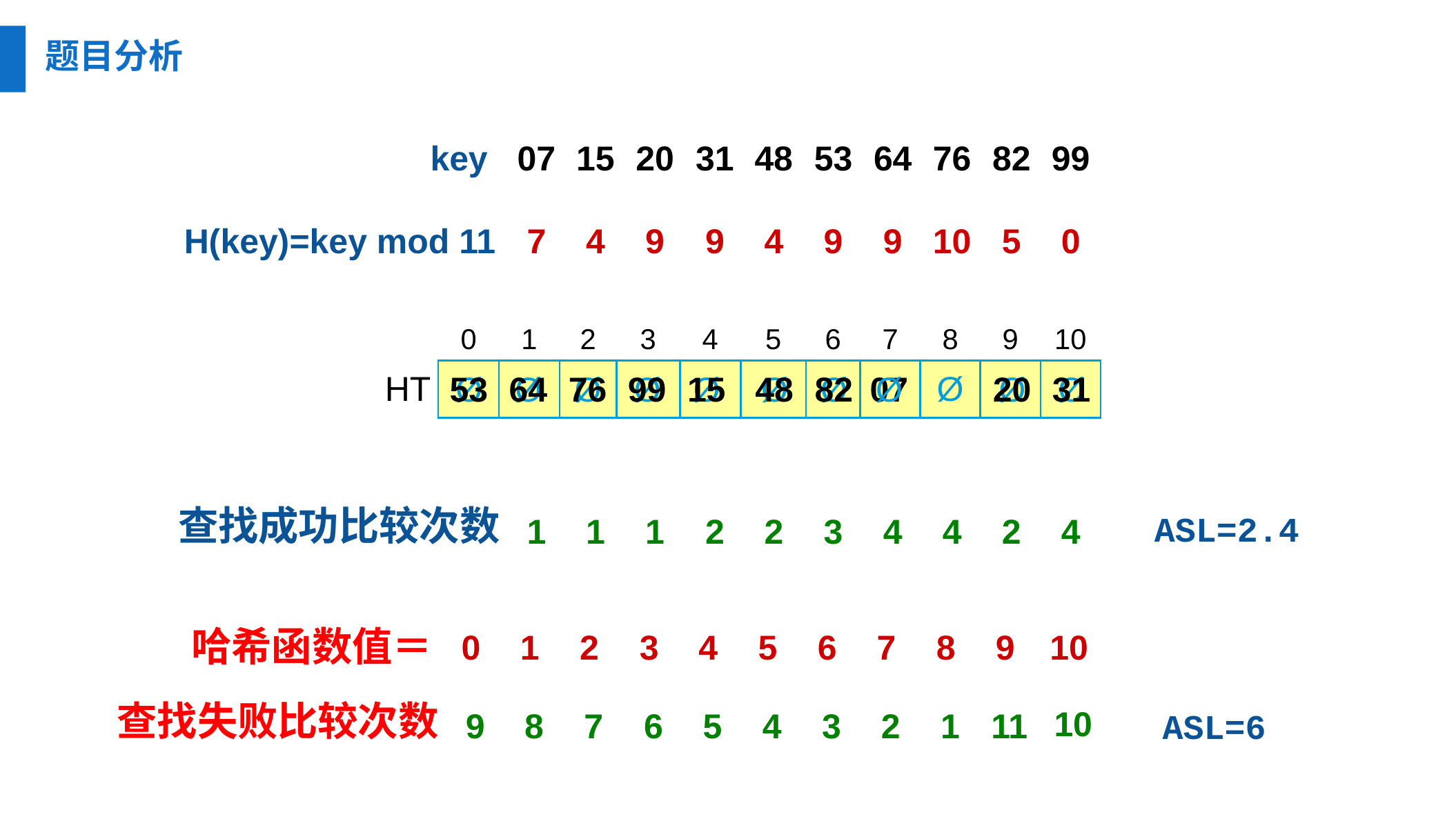

题目分析
key
07
15
20
31
48
53
64
76
82
99

H(key)=key mod 11
7
4
9
9
4
9
9
10
5
0
|  | 0 | 1 | 2 | 3 | 4 | 5 | 6 | 7 | 8 | 9 | 10 |
| --- | --- | --- | --- | --- | --- | --- | --- | --- | --- | --- | --- |
| HT |  |  |  |  |  |  |  |  | Ø |  |  |
Ø
53
Ø
64
Ø
76
Ø
99
Ø
15
Ø
48
Ø
82
07
Ø
Ø
20
Ø
31
查找成功比较次数
ASL=2.4
1
1
1
2
2
3
4
4
2
4
哈希函数值＝
0
1
2
3
4
5
6
7
8
9
10
查找失败比较次数
10
9
8
7
6
5
4
3
2
1
11
ASL=6